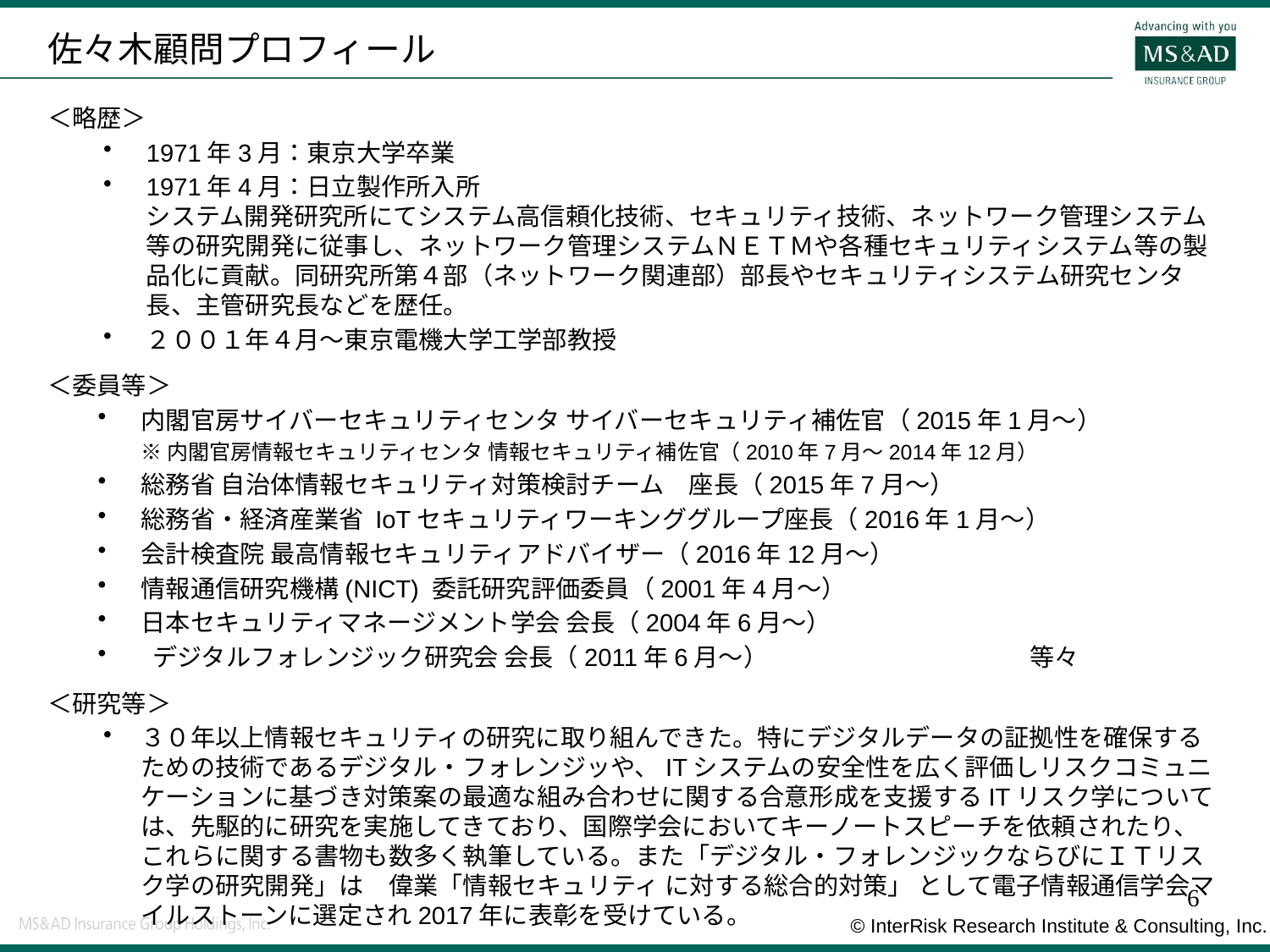

＜略歴＞
1971年3月：東京大学卒業
1971年4月：日立製作所入所
システム開発研究所にてシステム高信頼化技術、セキュリティ技術、ネットワーク管理システム等の研究開発に従事し、ネットワーク管理システムＮＥＴＭや各種セキュリティシステム等の製品化に貢献。同研究所第４部（ネットワーク関連部）部長やセキュリティシステム研究センタ長、主管研究長などを歴任。
２００１年４月〜東京電機大学工学部教授
＜委員等＞
内閣官房サイバーセキュリティセンタ サイバーセキュリティ補佐官（2015年1月〜）
※内閣官房情報セキュリティセンタ 情報セキュリティ補佐官（2010年7月〜2014年12月）
総務省 自治体情報セキュリティ対策検討チーム　座長（2015年7月〜）
総務省・経済産業省 IoTセキュリティワーキンググループ座長（2016年1月〜）
会計検査院 最高情報セキュリティアドバイザー（2016年12月〜）
情報通信研究機構(NICT) 委託研究評価委員（2001年4月〜）
日本セキュリティマネージメント学会 会長（2004年6月〜）
 デジタルフォレンジック研究会 会長（2011年6月〜）			等々
＜研究等＞
３０年以上情報セキュリティの研究に取り組んできた。特にデジタルデータの証拠性を確保するための技術であるデジタル・フォレンジッや、ITシステムの安全性を広く評価しリスクコミュニケーションに基づき対策案の最適な組み合わせに関する合意形成を支援するITリスク学については、先駆的に研究を実施してきており、国際学会においてキーノートスピーチを依頼されたり、これらに関する書物も数多く執筆している。また「デジタル・フォレンジックならびにＩＴリスク学の研究開発」は　偉業「情報セキュリティ に対する総合的対策」 として電子情報通信学会マイルストーンに選定され2017年に表彰を受けている。
# 佐々木顧問プロフィール
6